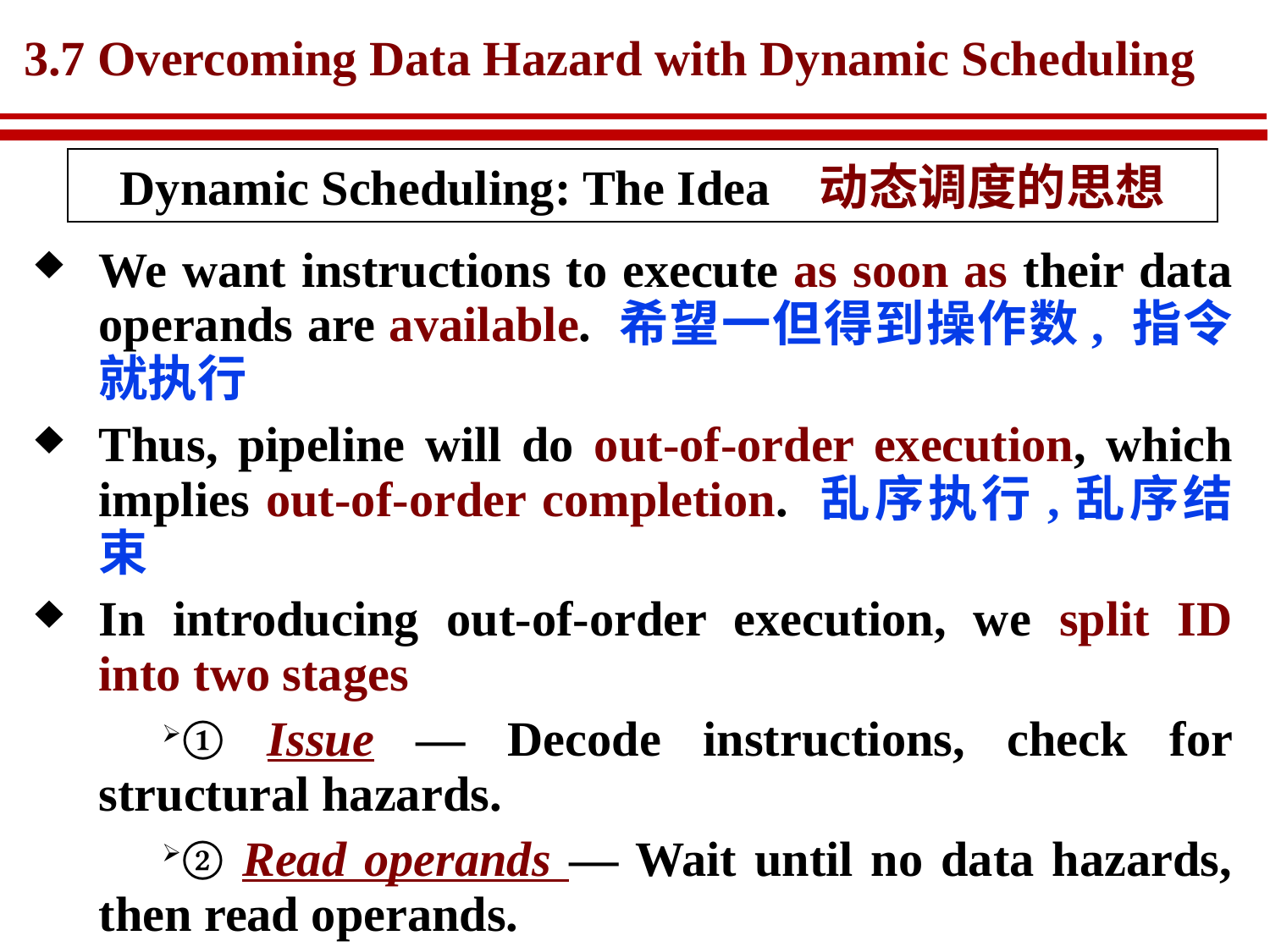

# 3.7 Overcoming Data Hazard with Dynamic Scheduling
Dynamic Scheduling: The Idea   动态调度的思想
We want instructions to execute as soon as their data operands are available. 希望一但得到操作数, 指令就执行
Thus, pipeline will do out-of-order execution, which implies out-of-order completion. 乱序执行,乱序结束
In introducing out-of-order execution, we split ID into two stages
① Issue — Decode instructions, check for structural hazards.
② Read operands — Wait until no data hazards, then read operands.